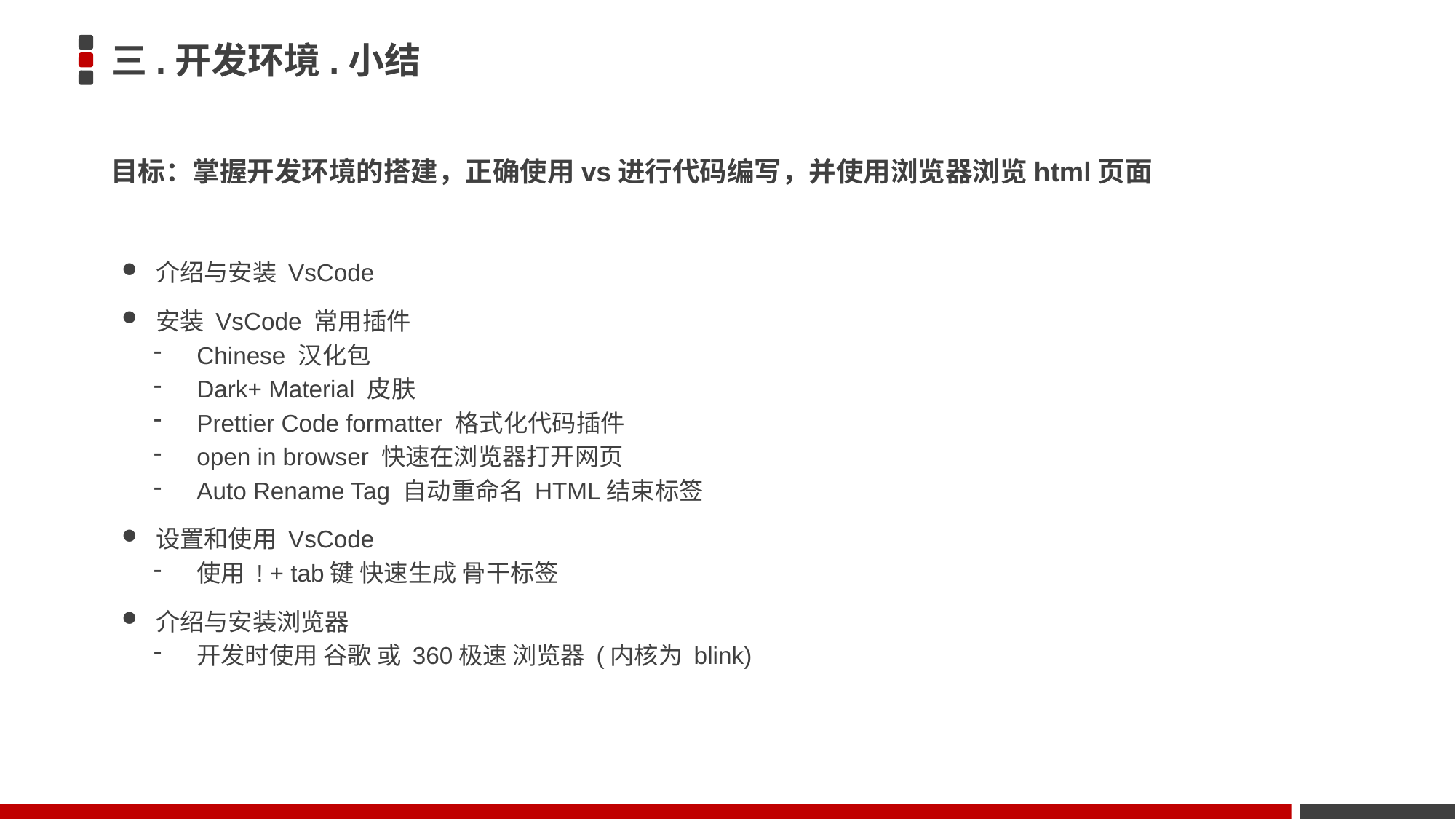

# 三.开发环境.小结
目标：掌握开发环境的搭建，正确使用vs进行代码编写，并使用浏览器浏览html页面
介绍与安装 VsCode
安装 VsCode 常用插件
Chinese 汉化包
Dark+ Material 皮肤
Prettier Code formatter 格式化代码插件
open in browser 快速在浏览器打开网页
Auto Rename Tag 自动重命名 HTML结束标签
设置和使用 VsCode
使用 ! + tab键 快速生成 骨干标签
介绍与安装浏览器
开发时使用 谷歌 或 360极速 浏览器 (内核为 blink)